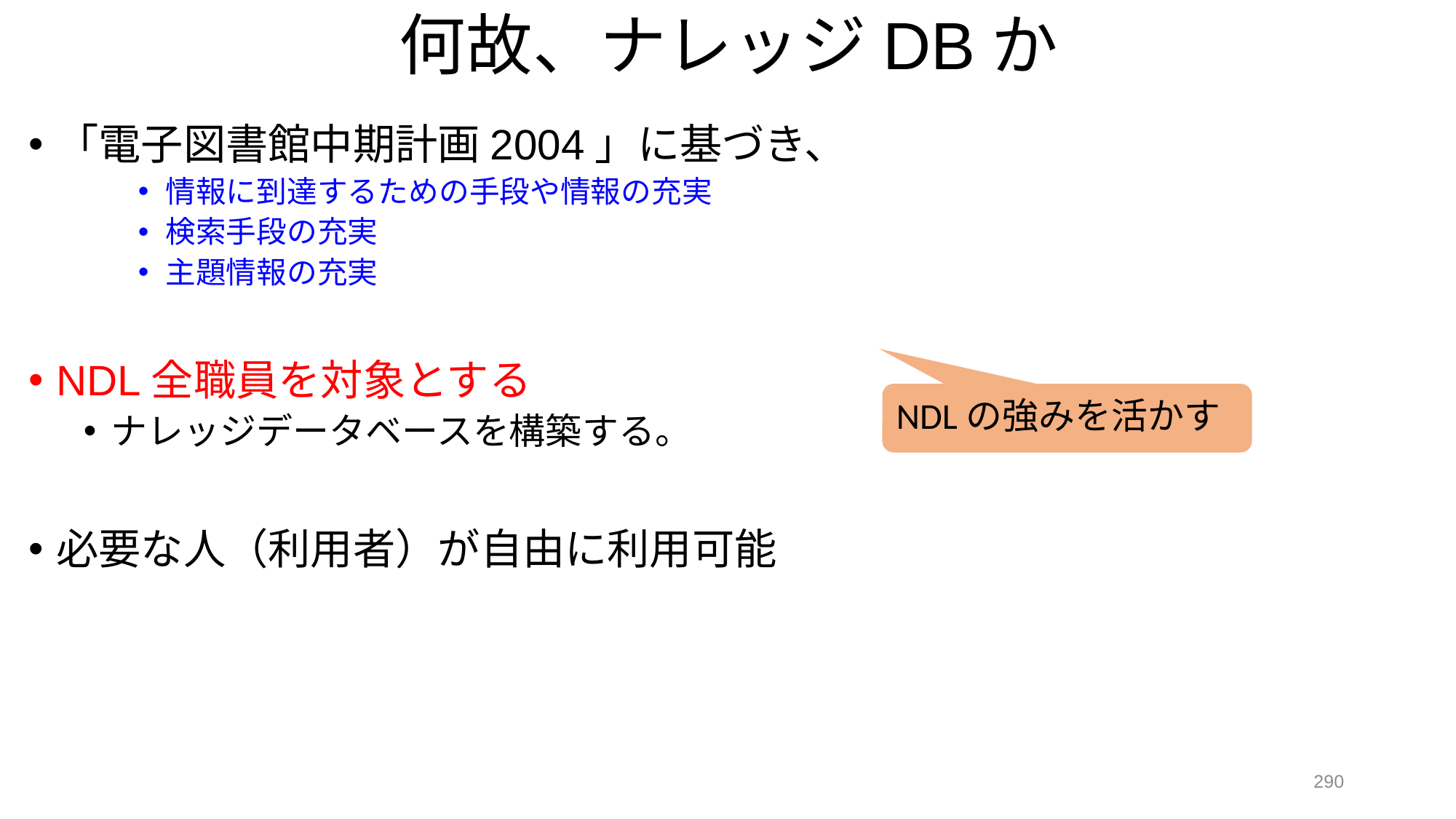

# 何故、ナレッジDBか
「電子図書館中期計画2004」に基づき、
情報に到達するための手段や情報の充実
検索手段の充実
主題情報の充実

NDL全職員を対象とする
ナレッジデータベースを構築する。

必要な人（利用者）が自由に利用可能

NDLの強みを活かす

290